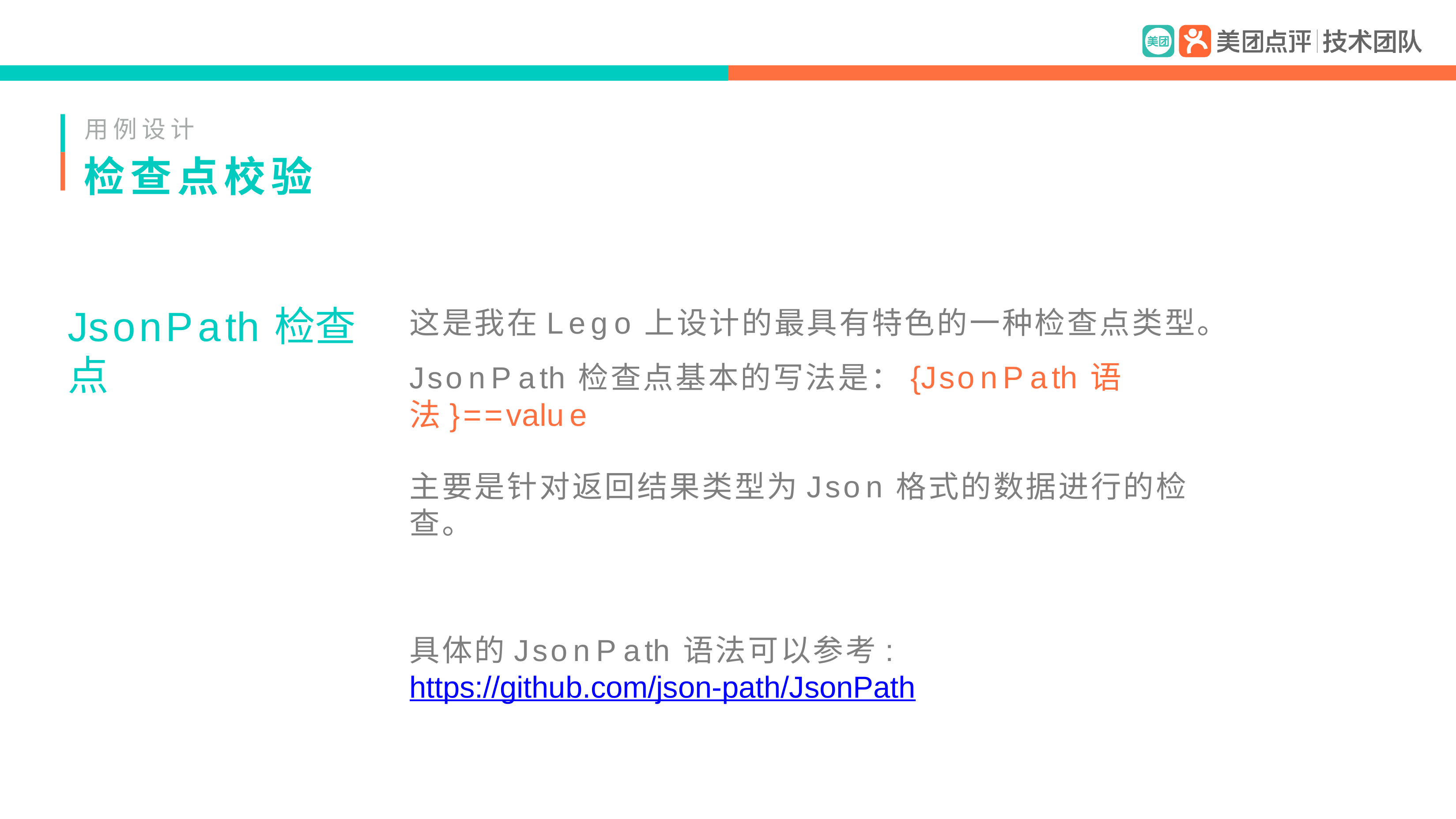

用例设计
# 检查点校验

JsonPath检查点
这是我在Lego上设计的最具有特色的一种检查点类型。
JsonPath检查点基本的写法是：{JsonPath语法}==value
主要是针对返回结果类型为Json格式的数据进行的检查。
具体的JsonPath语法可以参考: https://github.com/json-path/JsonPath